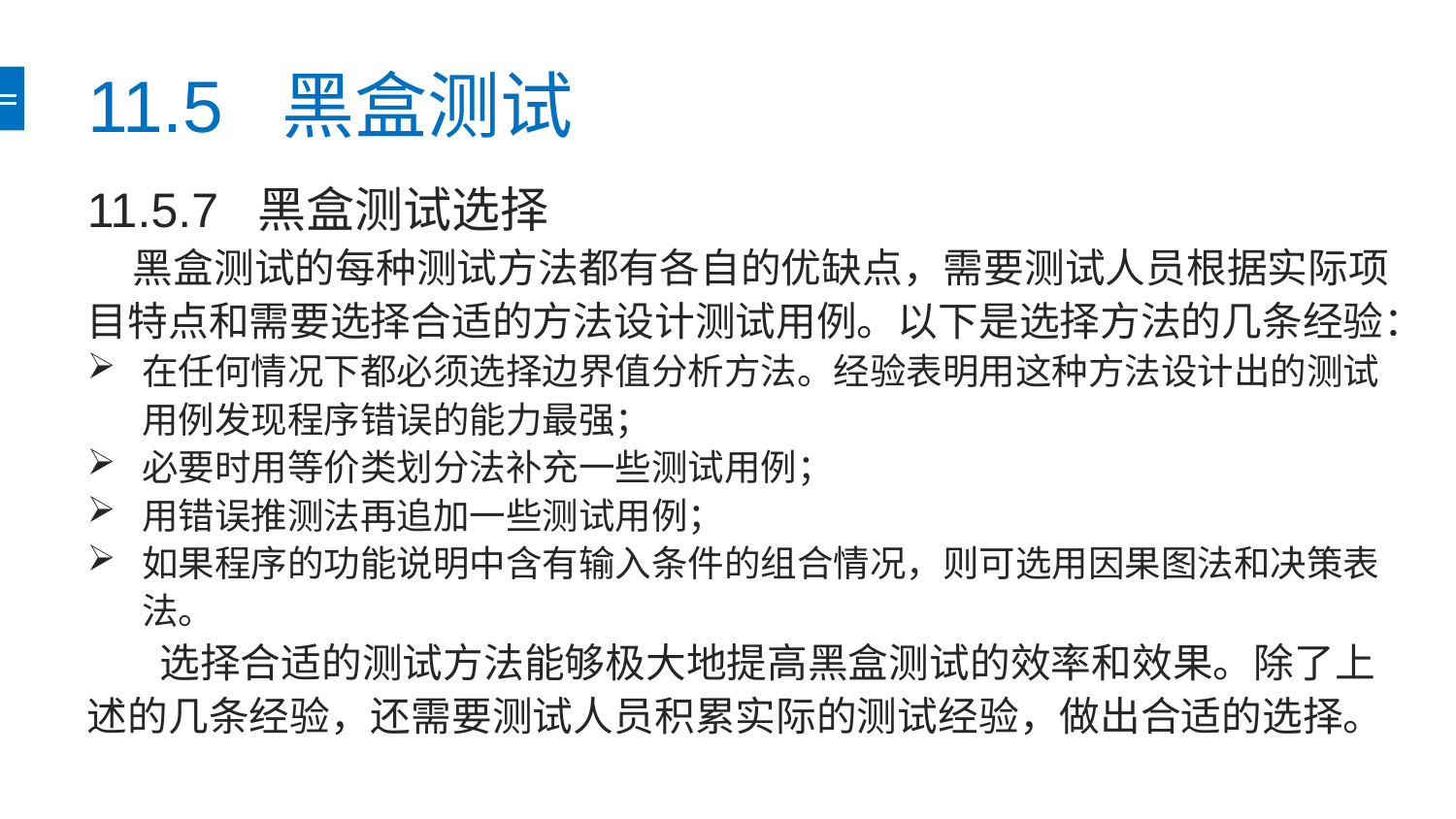

# 11.5  黑盒测试
11.5.7  黑盒测试选择
    黑盒测试的每种测试方法都有各自的优缺点，需要测试人员根据实际项目特点和需要选择合适的方法设计测试用例。以下是选择方法的几条经验：
在任何情况下都必须选择边界值分析方法。经验表明用这种方法设计出的测试用例发现程序错误的能力最强；
必要时用等价类划分法补充一些测试用例；
用错误推测法再追加一些测试用例；
如果程序的功能说明中含有输入条件的组合情况，则可选用因果图法和决策表法。
       选择合适的测试方法能够极大地提高黑盒测试的效率和效果。除了上述的几条经验，还需要测试人员积累实际的测试经验，做出合适的选择。